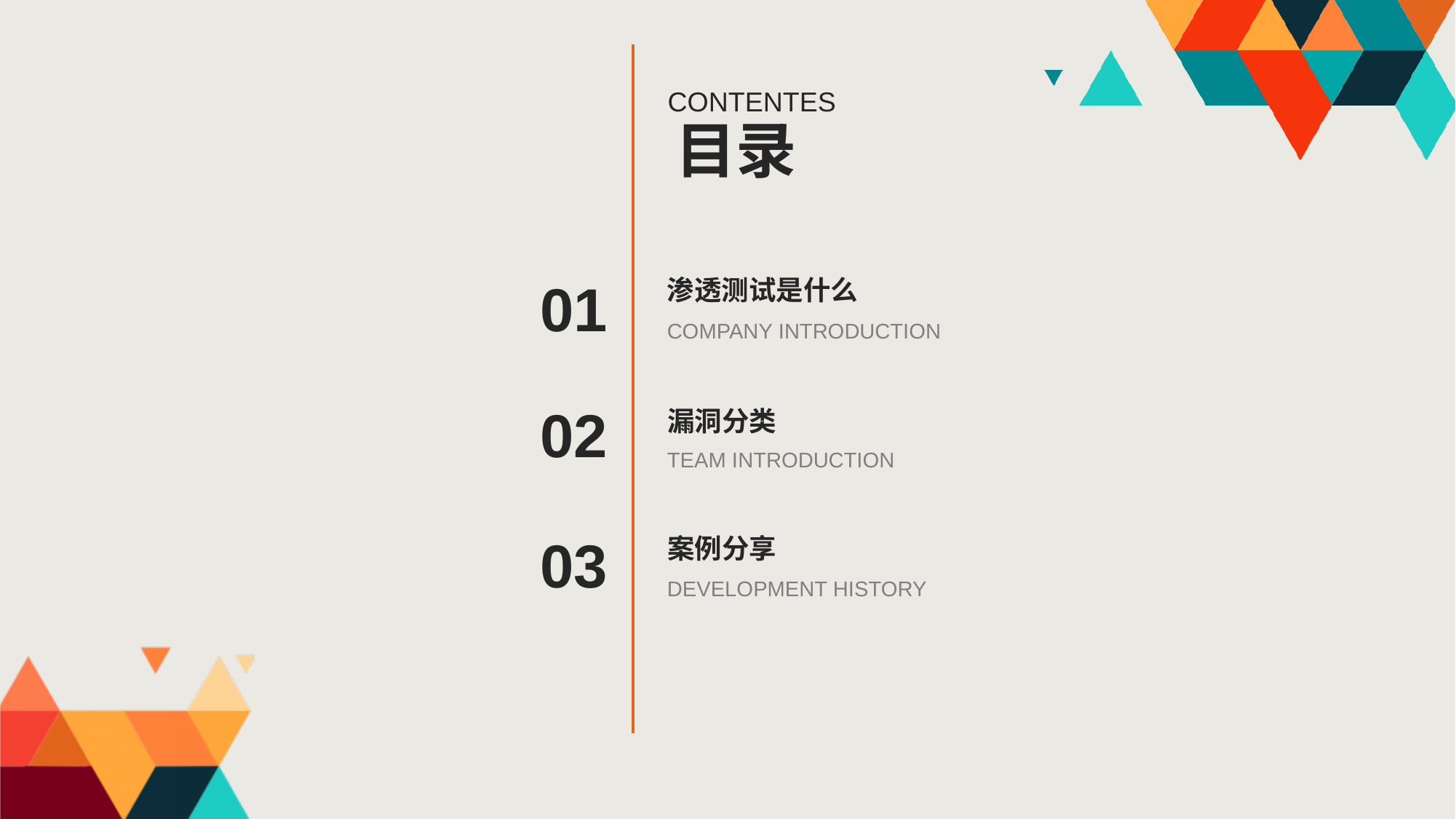

CONTENTES
目录
渗透测试是什么
01
COMPANY INTRODUCTION
02
漏洞分类
TEAM INTRODUCTION
案例分享
03
DEVELOPMENT HISTORY